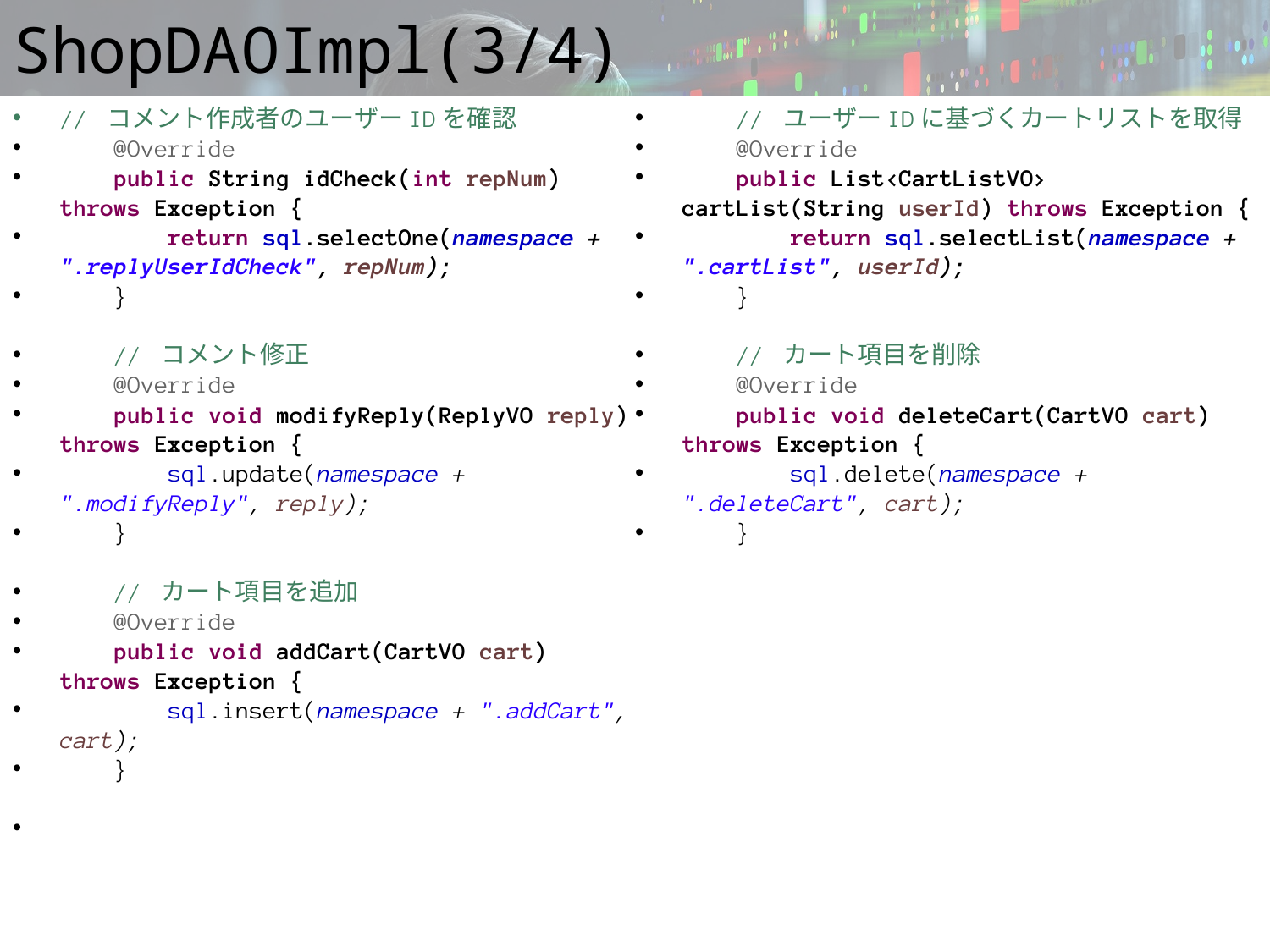

# ShopDAOImpl(3/4)
// コメント作成者のユーザーIDを確認
    @Override
    public String idCheck(int repNum) throws Exception {
        return sql.selectOne(namespace + ".replyUserIdCheck", repNum);
    }

    // コメント修正
    @Override
    public void modifyReply(ReplyVO reply) throws Exception {
        sql.update(namespace + ".modifyReply", reply);
    }

    // カート項目を追加
    @Override
    public void addCart(CartVO cart) throws Exception {
        sql.insert(namespace + ".addCart", cart);
    }

    // ユーザーIDに基づくカートリストを取得
    @Override
    public List<CartListVO> cartList(String userId) throws Exception {
        return sql.selectList(namespace + ".cartList", userId);
    }

    // カート項目を削除
    @Override
    public void deleteCart(CartVO cart) throws Exception {
        sql.delete(namespace + ".deleteCart", cart);
    }